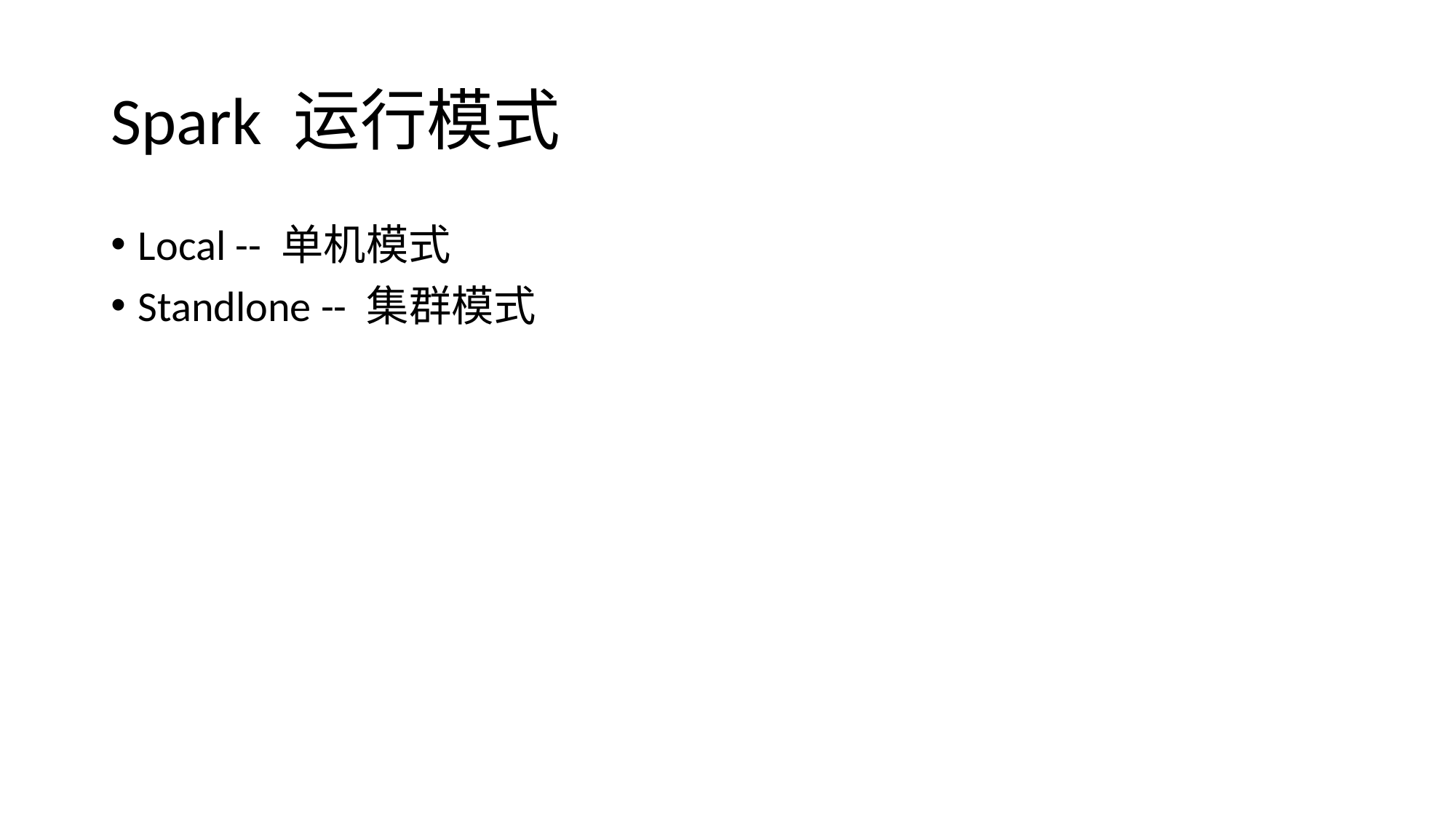

# Spark 运行模式
Local -- 单机模式
Standlone -- 集群模式